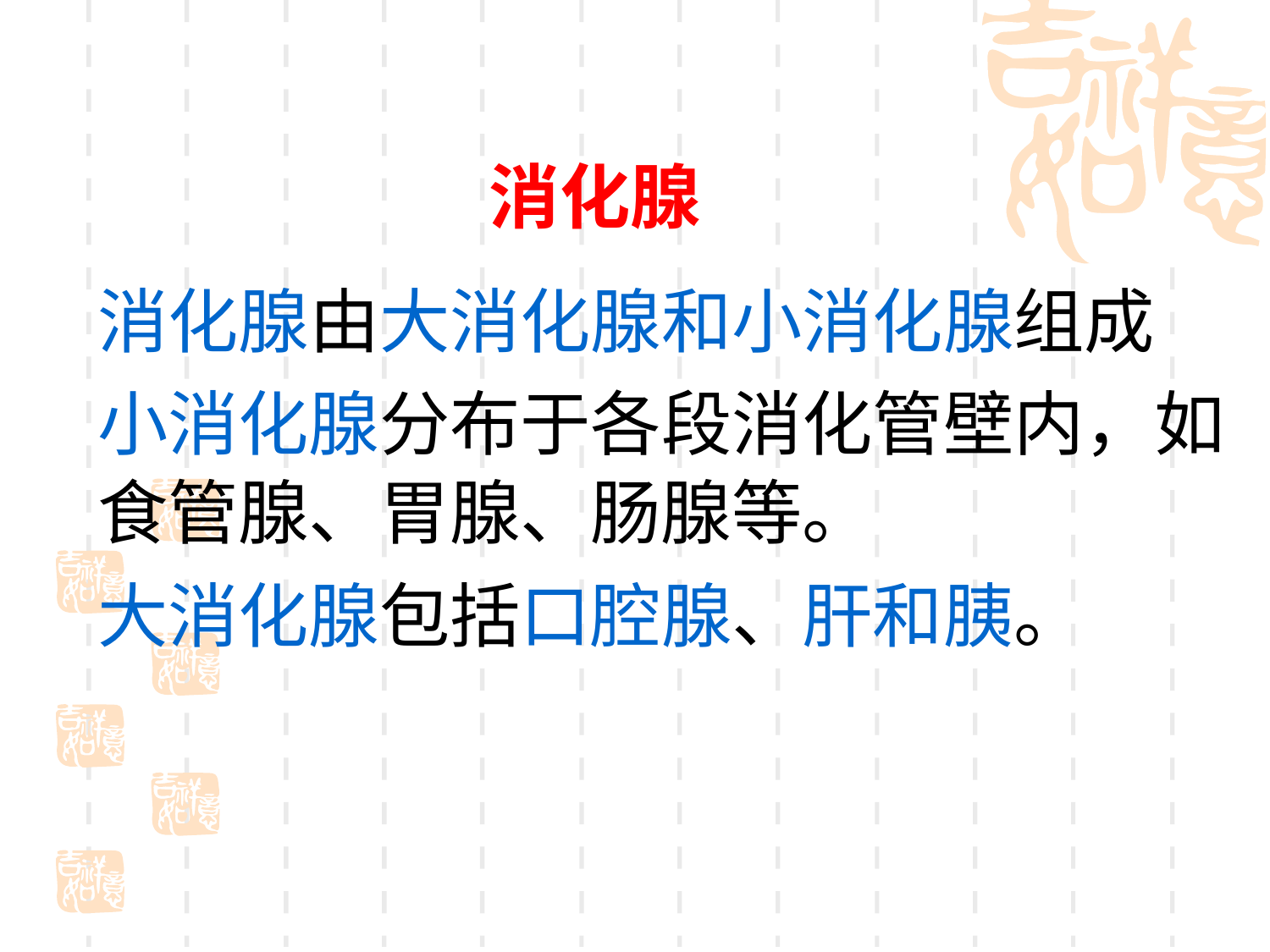

# 消化腺
消化腺由大消化腺和小消化腺组成
小消化腺分布于各段消化管壁内，如食管腺、胃腺、肠腺等。
大消化腺包括口腔腺、肝和胰。